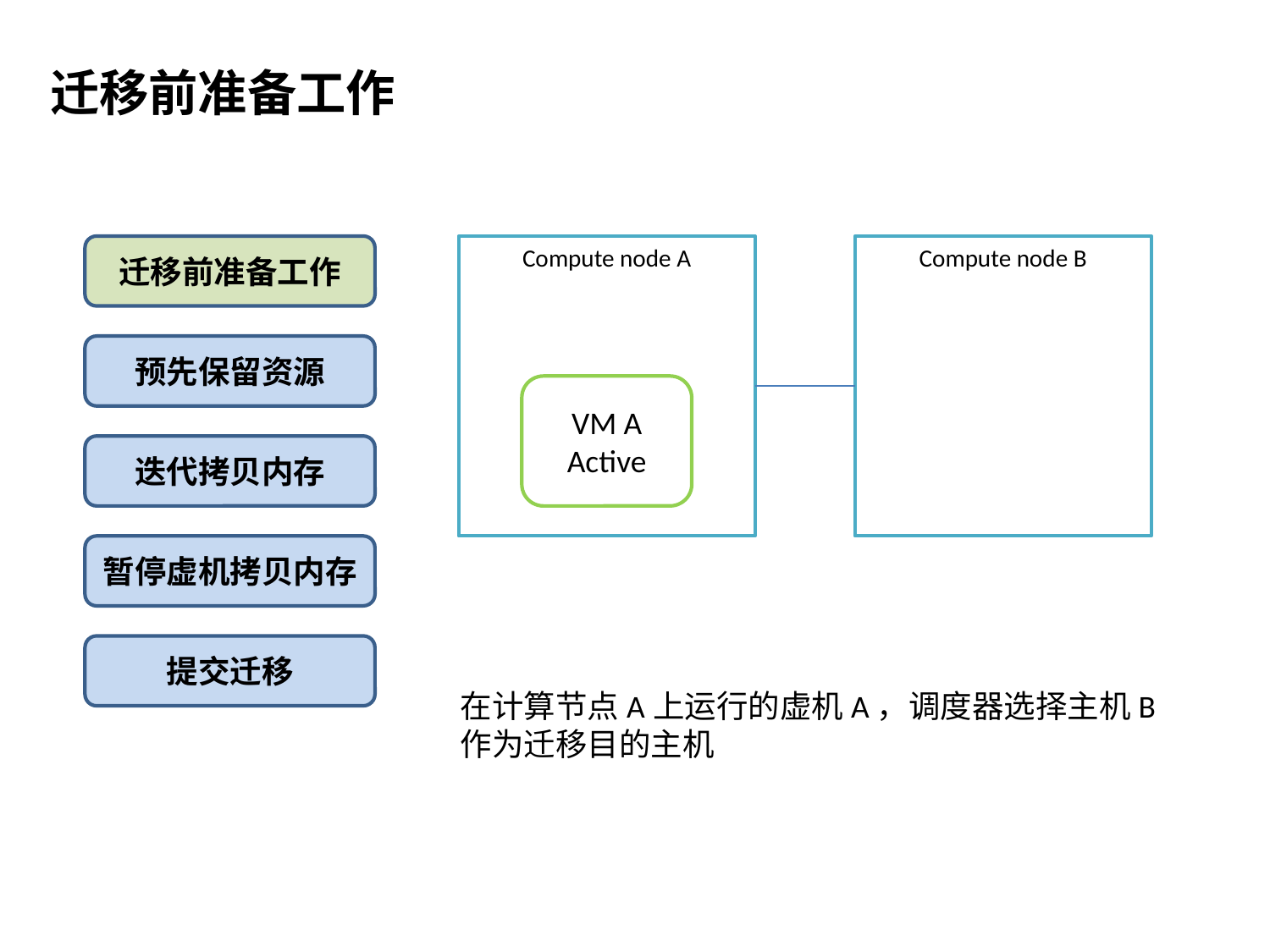

迁移前准备工作
迁移前准备工作
Compute node A
Compute node B
预先保留资源
VM A
Active
迭代拷贝内存
暂停虚机拷贝内存
提交迁移
在计算节点A上运行的虚机A，调度器选择主机B
作为迁移目的主机